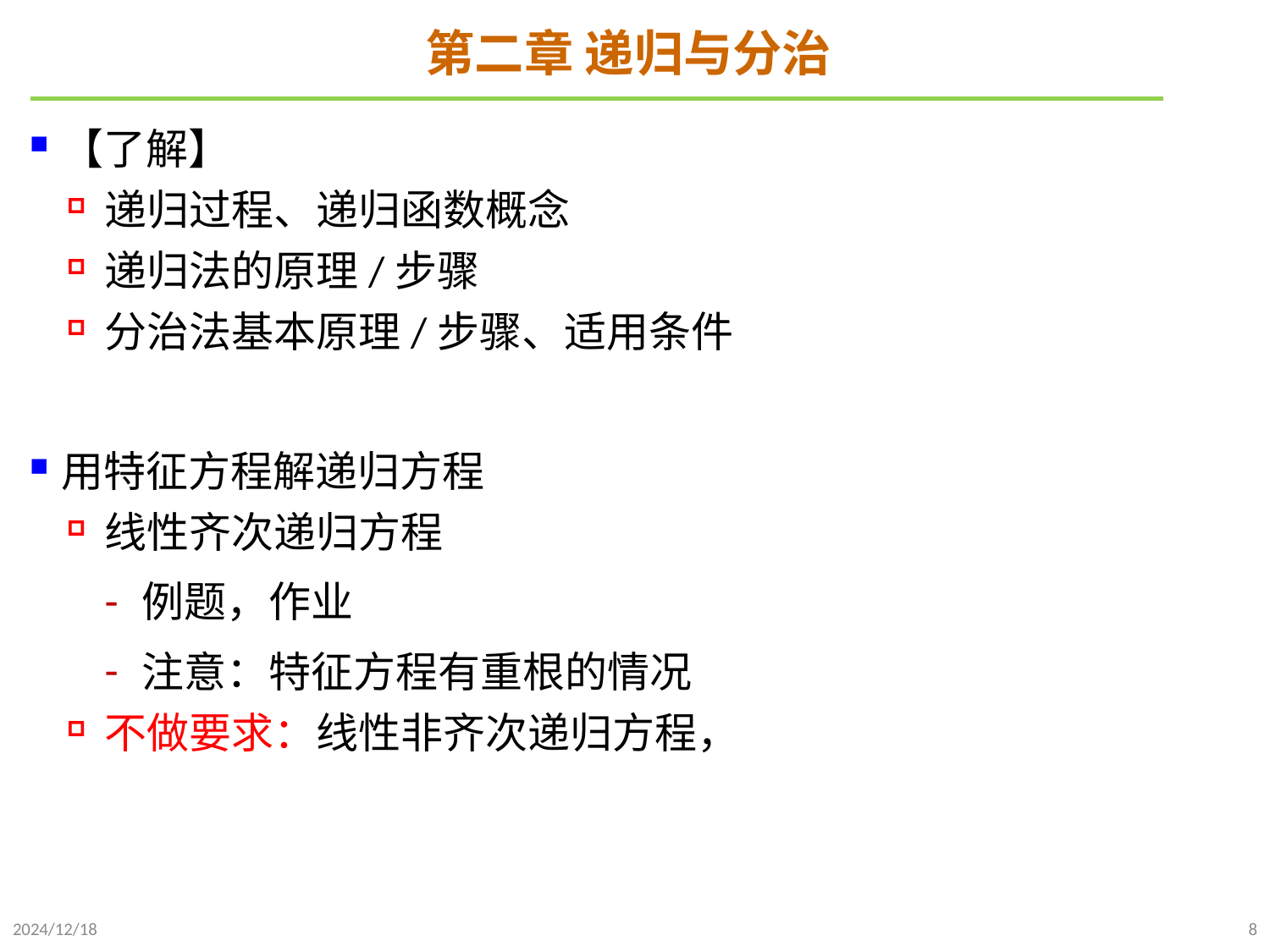

# 第二章 递归与分治
【了解】
递归过程、递归函数概念
递归法的原理/步骤
分治法基本原理/步骤、适用条件

用特征方程解递归方程
线性齐次递归方程
例题，作业
注意：特征方程有重根的情况
不做要求：线性非齐次递归方程，

2024/12/18
8